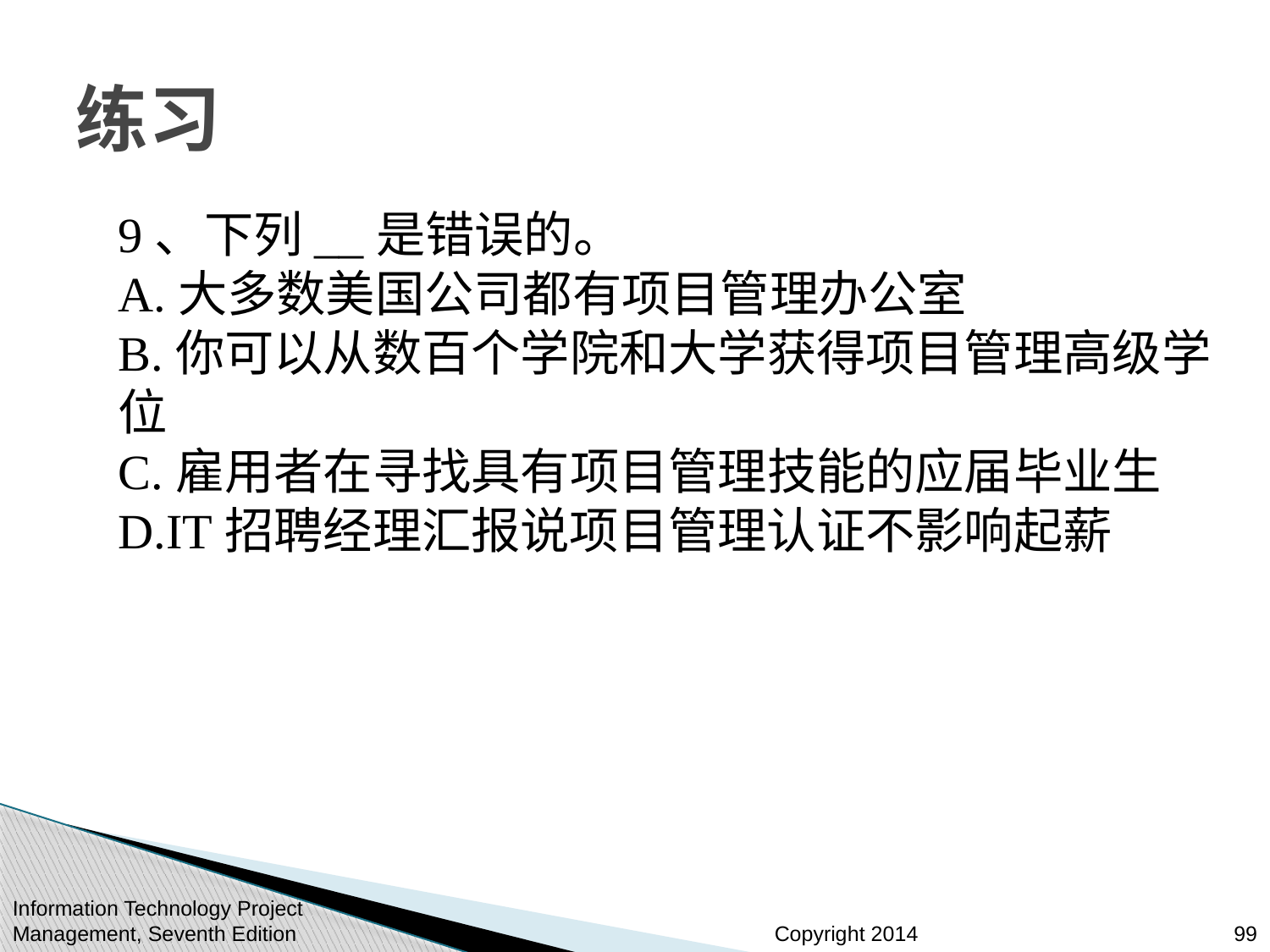

# 练习
9、下列__是错误的。
A.大多数美国公司都有项目管理办公室
B.你可以从数百个学院和大学获得项目管理高级学位
C.雇用者在寻找具有项目管理技能的应届毕业生
D.IT招聘经理汇报说项目管理认证不影响起薪
Information Technology Project Management, Seventh Edition
99